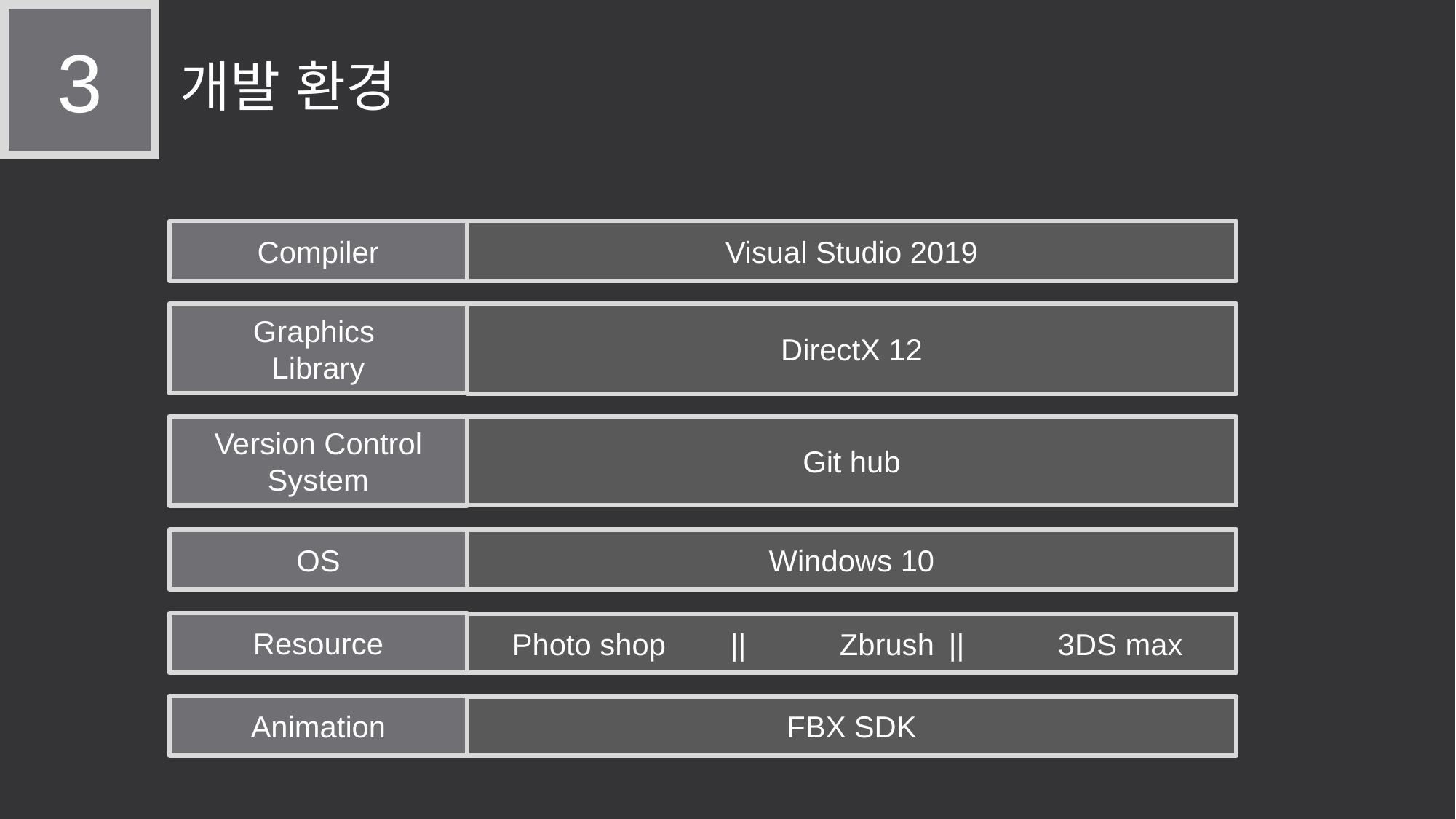

3
개발 환경
Compiler
Visual Studio 2019
Graphics
Library
DirectX 12
Version Control System
Git hub
OS
Windows 10
Resource
Photo shop	||	Zbrush	||	3DS max
Animation
FBX SDK